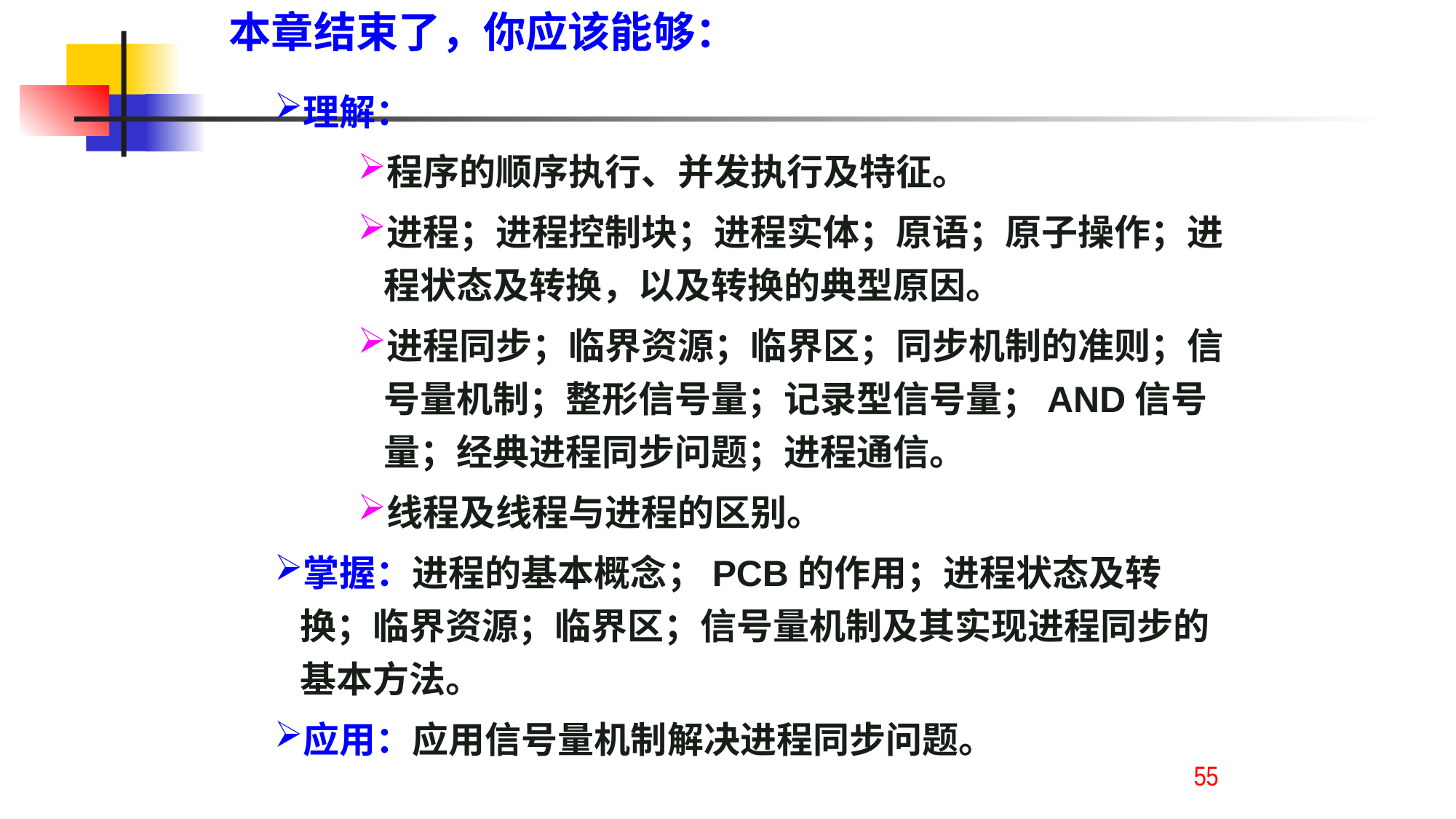

本章结束了，你应该能够：
理解：
程序的顺序执行、并发执行及特征。
进程；进程控制块；进程实体；原语；原子操作；进程状态及转换，以及转换的典型原因。
进程同步；临界资源；临界区；同步机制的准则；信号量机制；整形信号量；记录型信号量；AND信号量；经典进程同步问题；进程通信。
线程及线程与进程的区别。
掌握：进程的基本概念；PCB的作用；进程状态及转换；临界资源；临界区；信号量机制及其实现进程同步的基本方法。
应用：应用信号量机制解决进程同步问题。
55